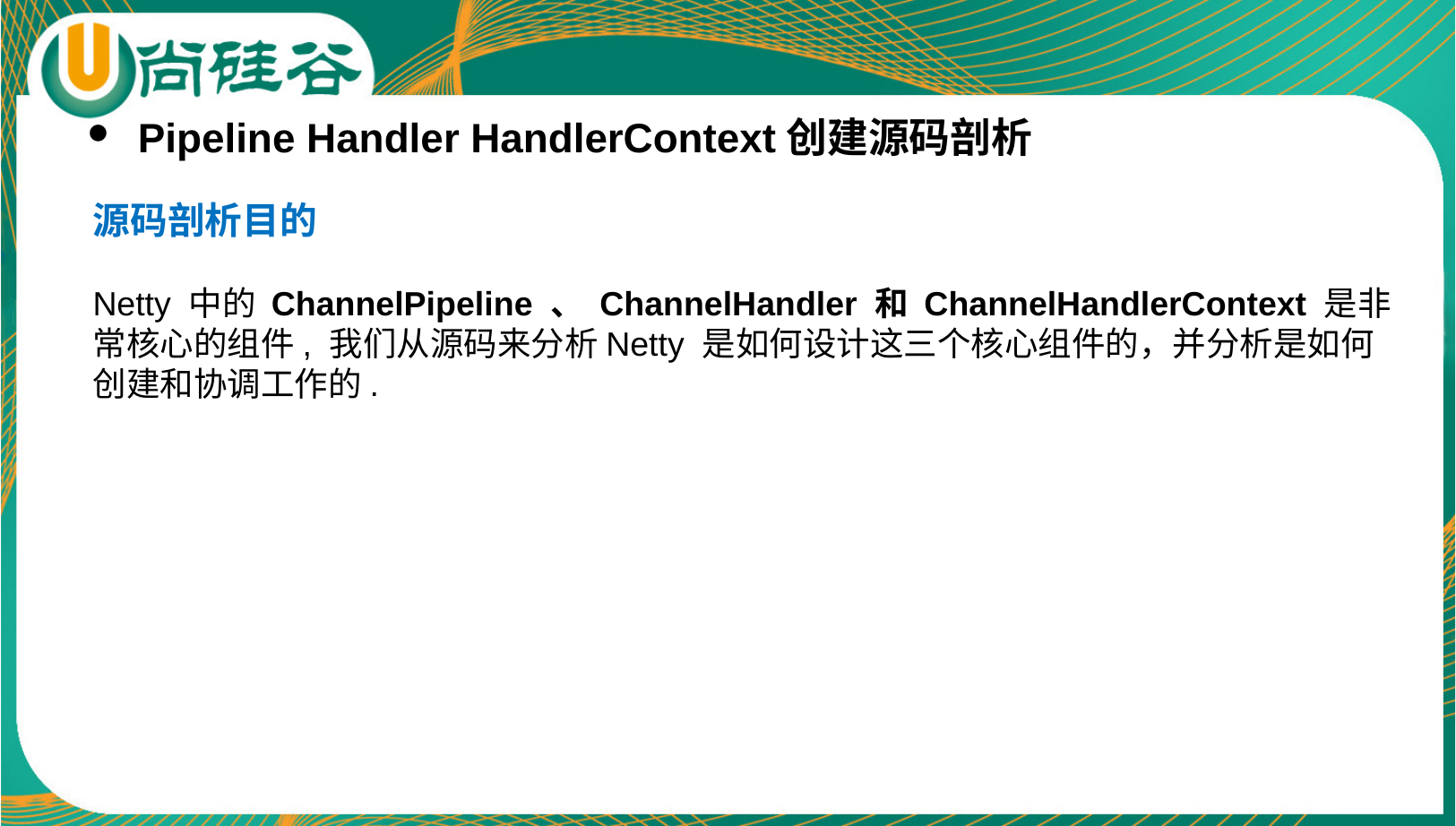

Pipeline Handler HandlerContext创建源码剖析
源码剖析目的

Netty 中的 ChannelPipeline 、 ChannelHandler 和 ChannelHandlerContext 是非常核心的组件, 我们从源码来分析Netty 是如何设计这三个核心组件的，并分析是如何创建和协调工作的.